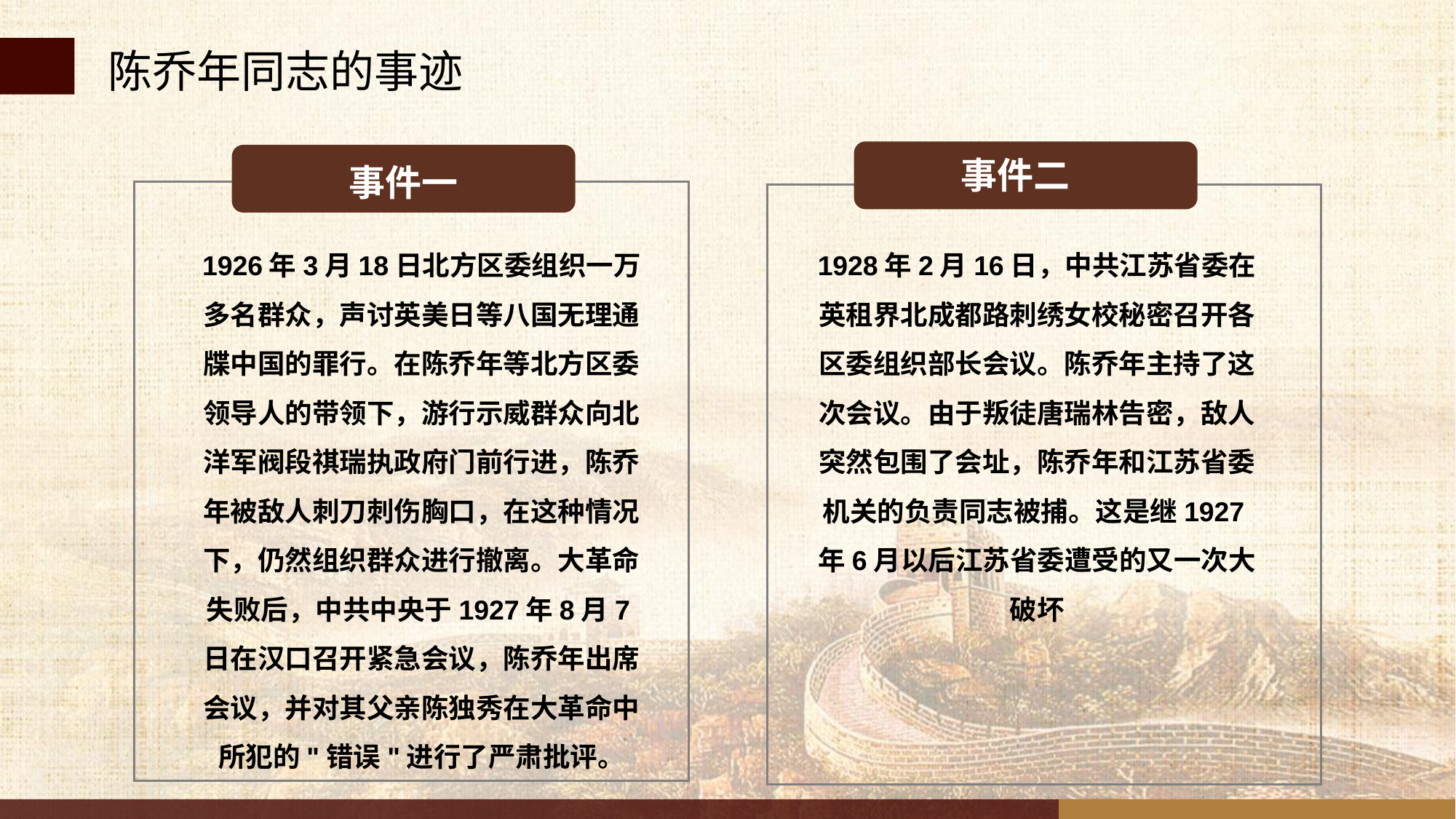

陈乔年同志的事迹

事件二
事件一

1926年3月18日北方区委组织一万多名群众，声讨英美日等八国无理通牒中国的罪行。在陈乔年等北方区委领导人的带领下，游行示威群众向北洋军阀段祺瑞执政府门前行进，陈乔年被敌人刺刀刺伤胸口，在这种情况下，仍然组织群众进行撤离。大革命失败后，中共中央于1927年8月7日在汉口召开紧急会议，陈乔年出席会议，并对其父亲陈独秀在大革命中所犯的"错误"进行了严肃批评。
1928年2月16日，中共江苏省委在英租界北成都路刺绣女校秘密召开各区委组织部长会议。陈乔年主持了这次会议。由于叛徒唐瑞林告密，敌人突然包围了会址，陈乔年和江苏省委机关的负责同志被捕。这是继1927年6月以后江苏省委遭受的又一次大破坏